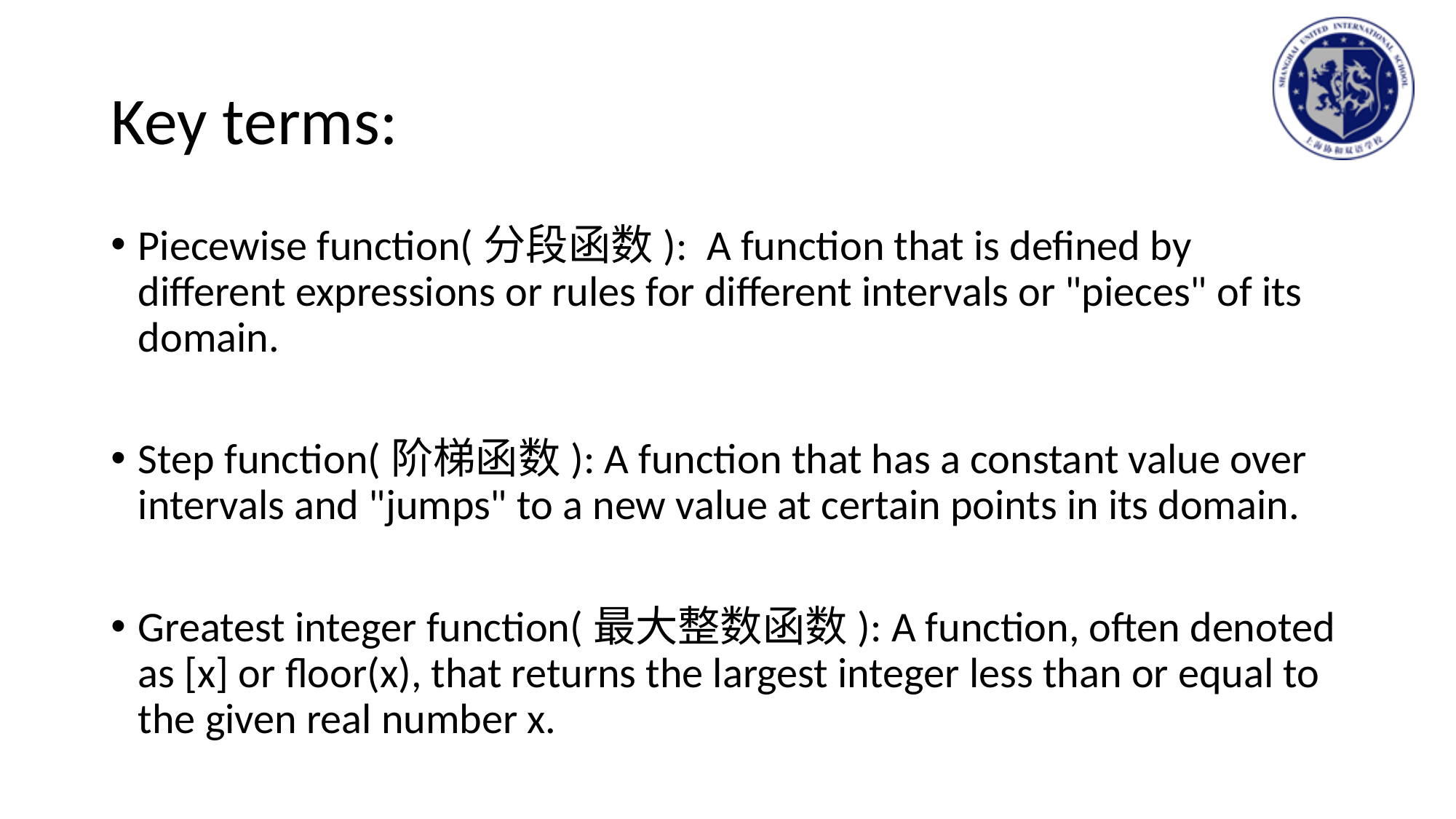

# Key terms:
Piecewise function(分段函数):  A function that is defined by different expressions or rules for different intervals or "pieces" of its domain.

Step function(阶梯函数): A function that has a constant value over intervals and "jumps" to a new value at certain points in its domain.

Greatest integer function(最大整数函数): A function, often denoted as [x] or floor(x), that returns the largest integer less than or equal to the given real number x.